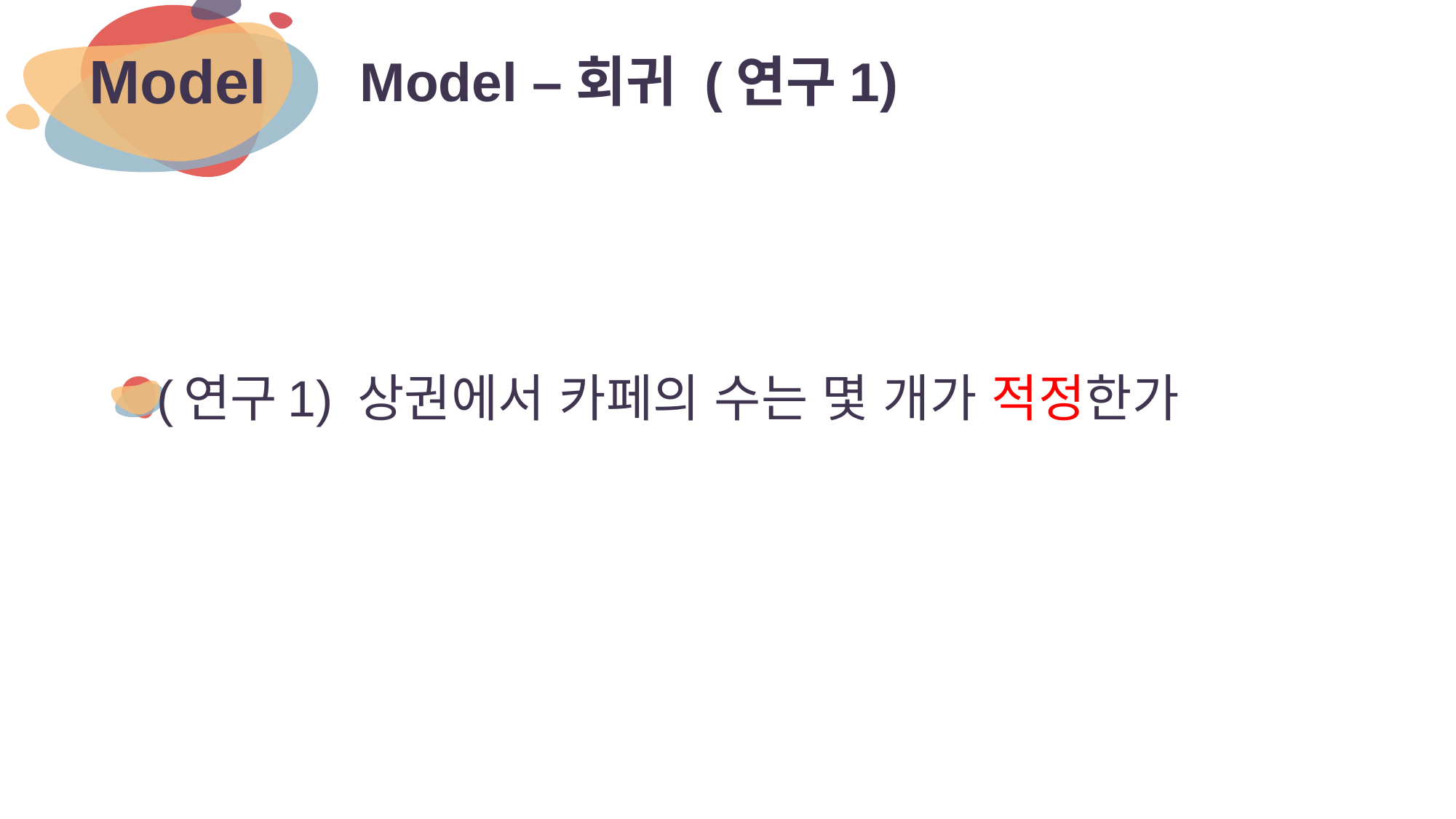

# Model –회귀 (연구1)
Model
(연구1) 상권에서 카페의 수는 몇 개가 적정한가